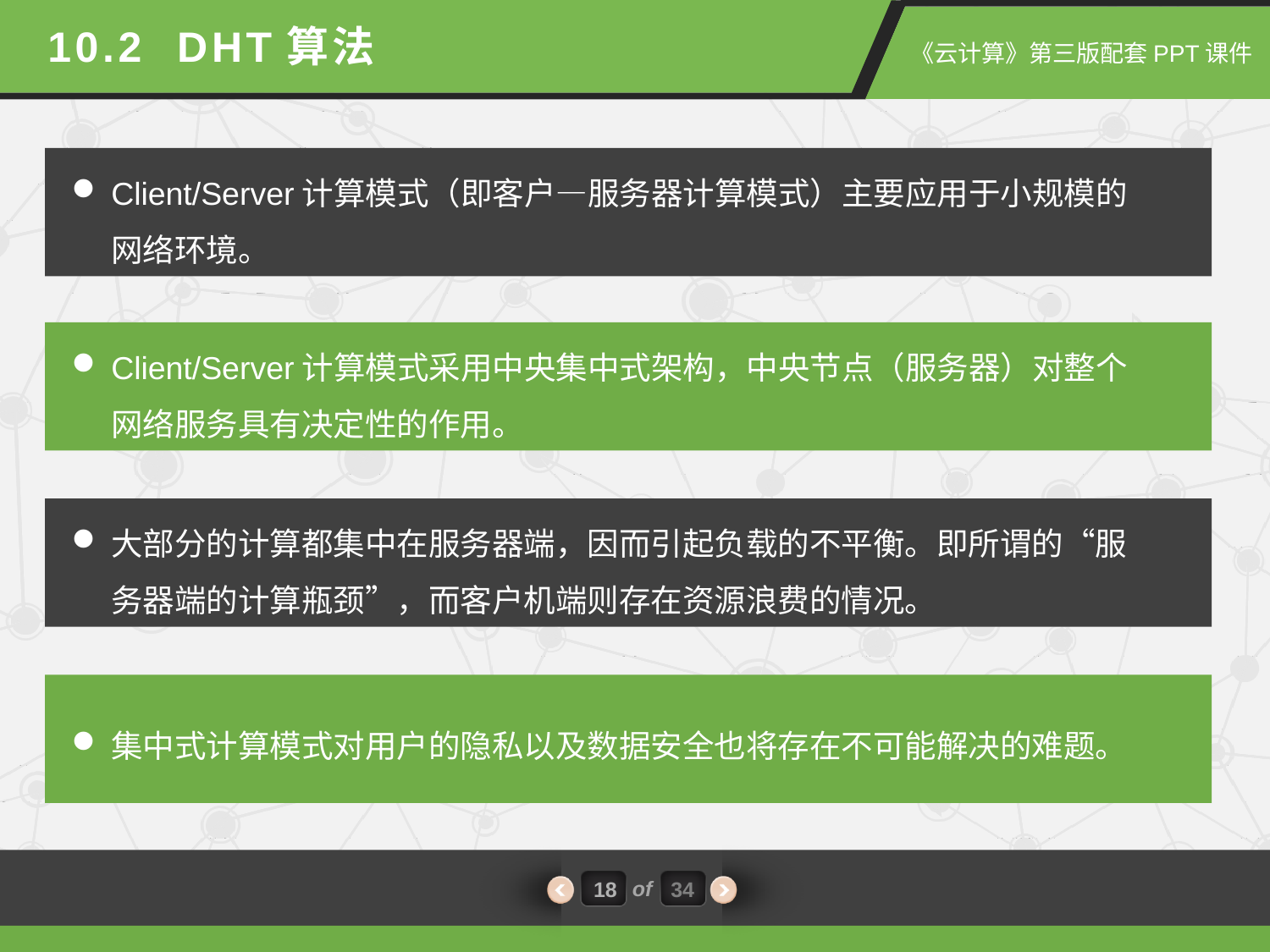

10.2  DHT算法

Client/Server计算模式（即客户—服务器计算模式）主要应用于小规模的网络环境。

Client/Server计算模式采用中央集中式架构，中央节点（服务器）对整个网络服务具有决定性的作用。

大部分的计算都集中在服务器端，因而引起负载的不平衡。即所谓的“服务器端的计算瓶颈”，而客户机端则存在资源浪费的情况。

集中式计算模式对用户的隐私以及数据安全也将存在不可能解决的难题。
18